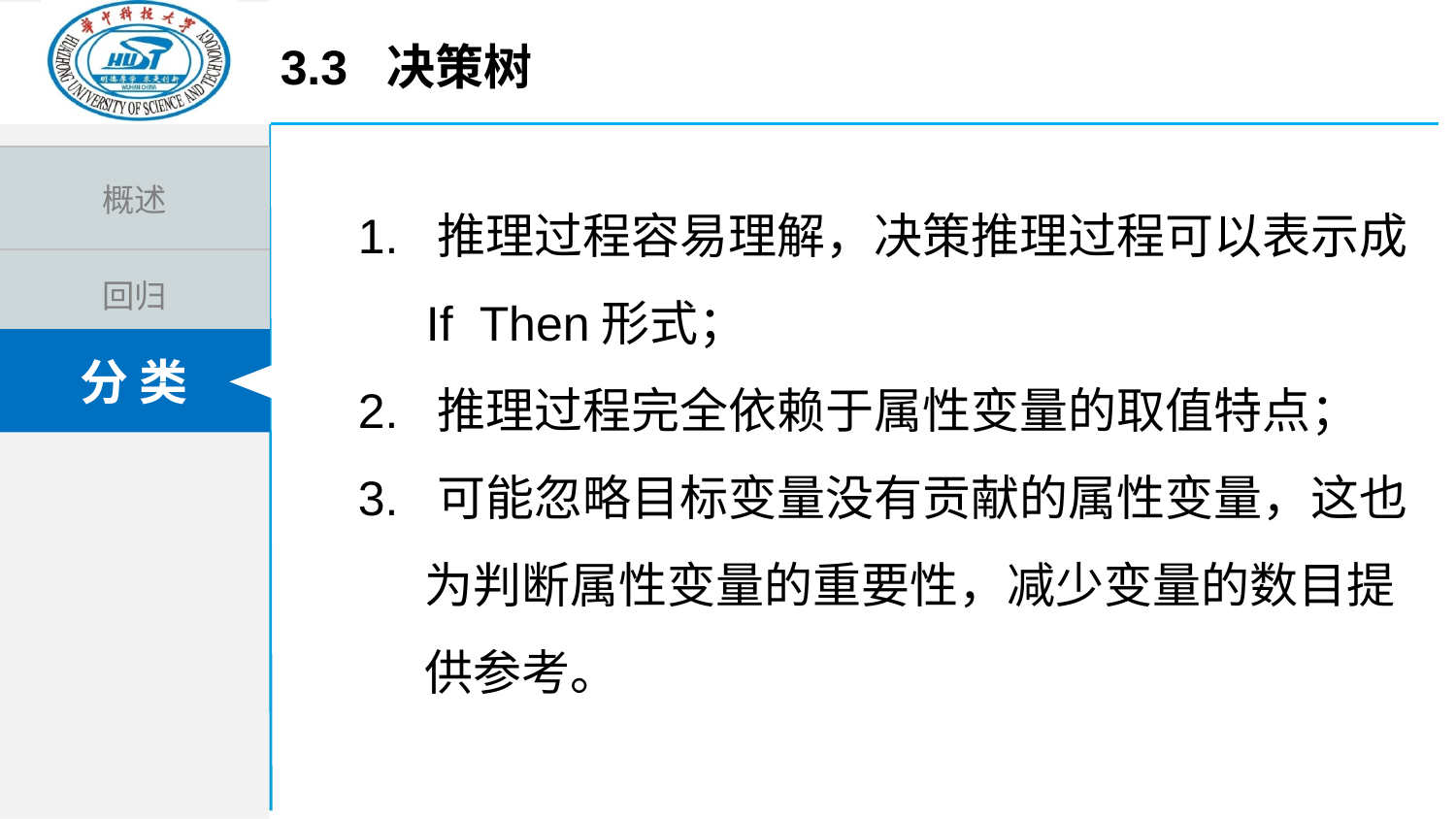

3.3  决策树
1.  推理过程容易理解，决策推理过程可以表示成
     If  Then形式；
2.  推理过程完全依赖于属性变量的取值特点；
3.  可能忽略目标变量没有贡献的属性变量，这也
     为判断属性变量的重要性，减少变量的数目提
     供参考。